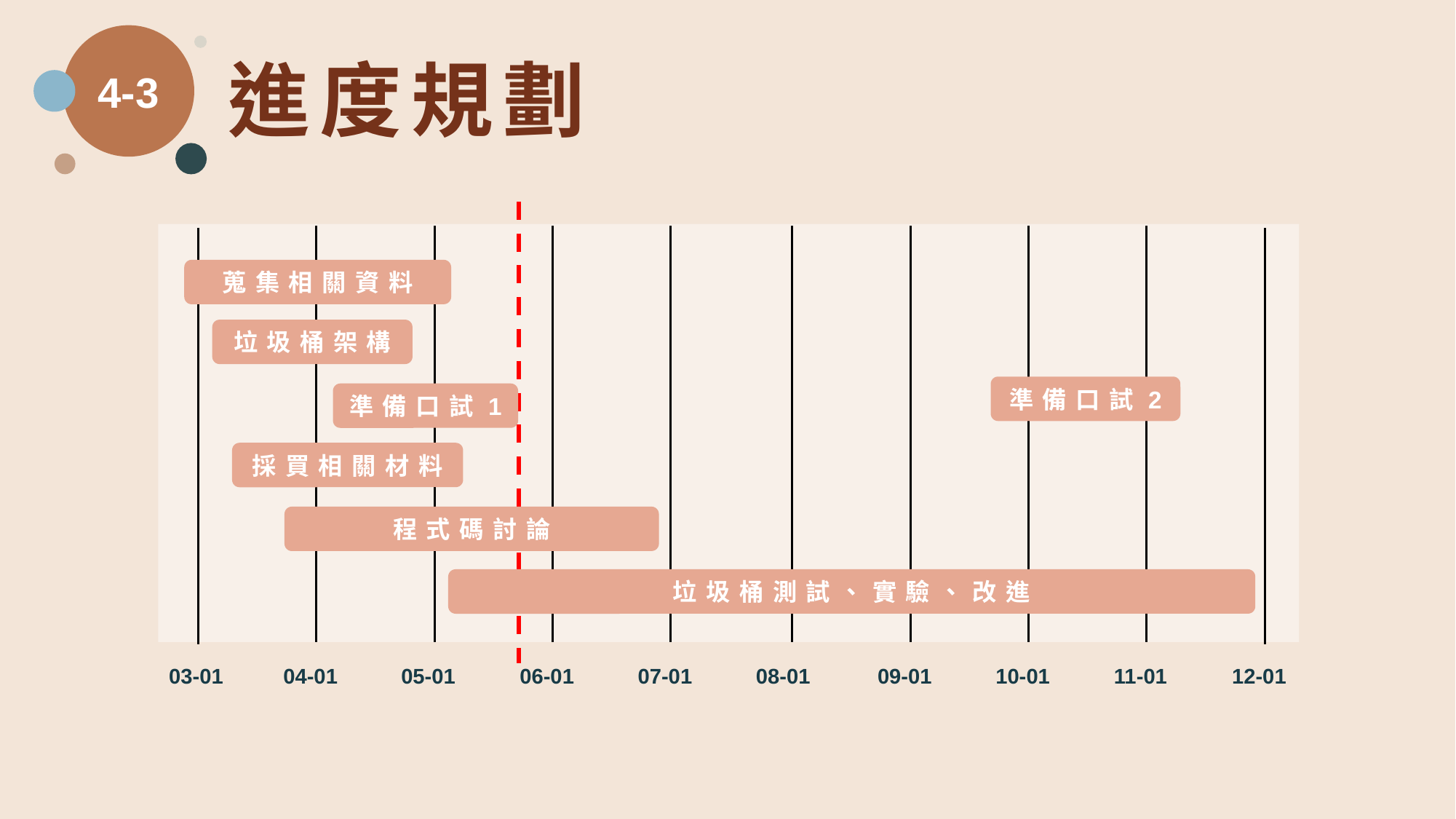

4-3

進度規劃

蒐集相關資料
垃圾桶架構
準備口試2
準備口試1
採買相關材料
程式碼討論
垃圾桶測試、實驗、改進
03-01
04-01
05-01
06-01
07-01
08-01
09-01
10-01
11-01
12-01